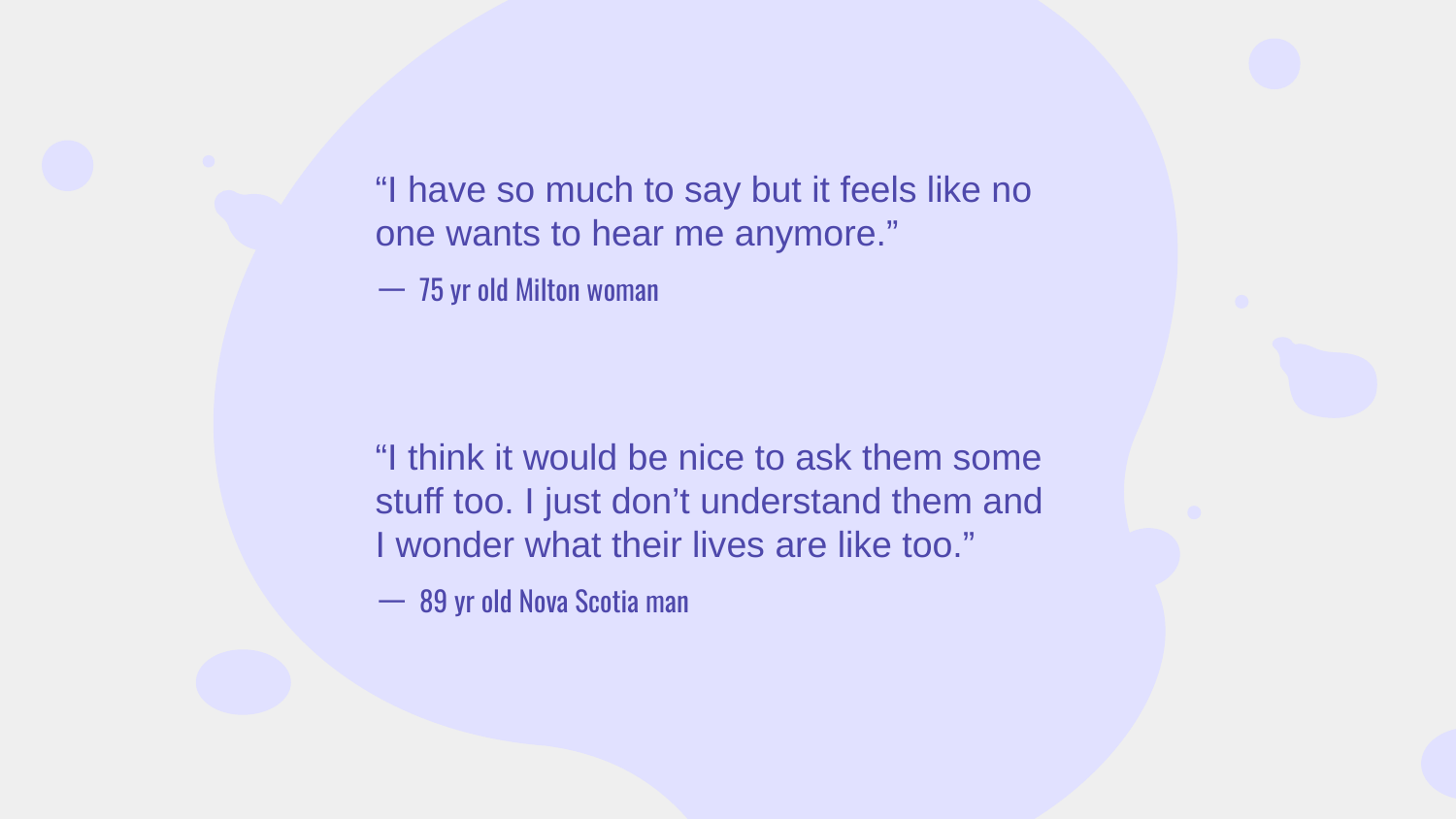

“I have so much to say but it feels like no one wants to hear me anymore.”
# 一 75 yr old Milton woman
“I think it would be nice to ask them some stuff too. I just don’t understand them and I wonder what their lives are like too.”
一 89 yr old Nova Scotia man